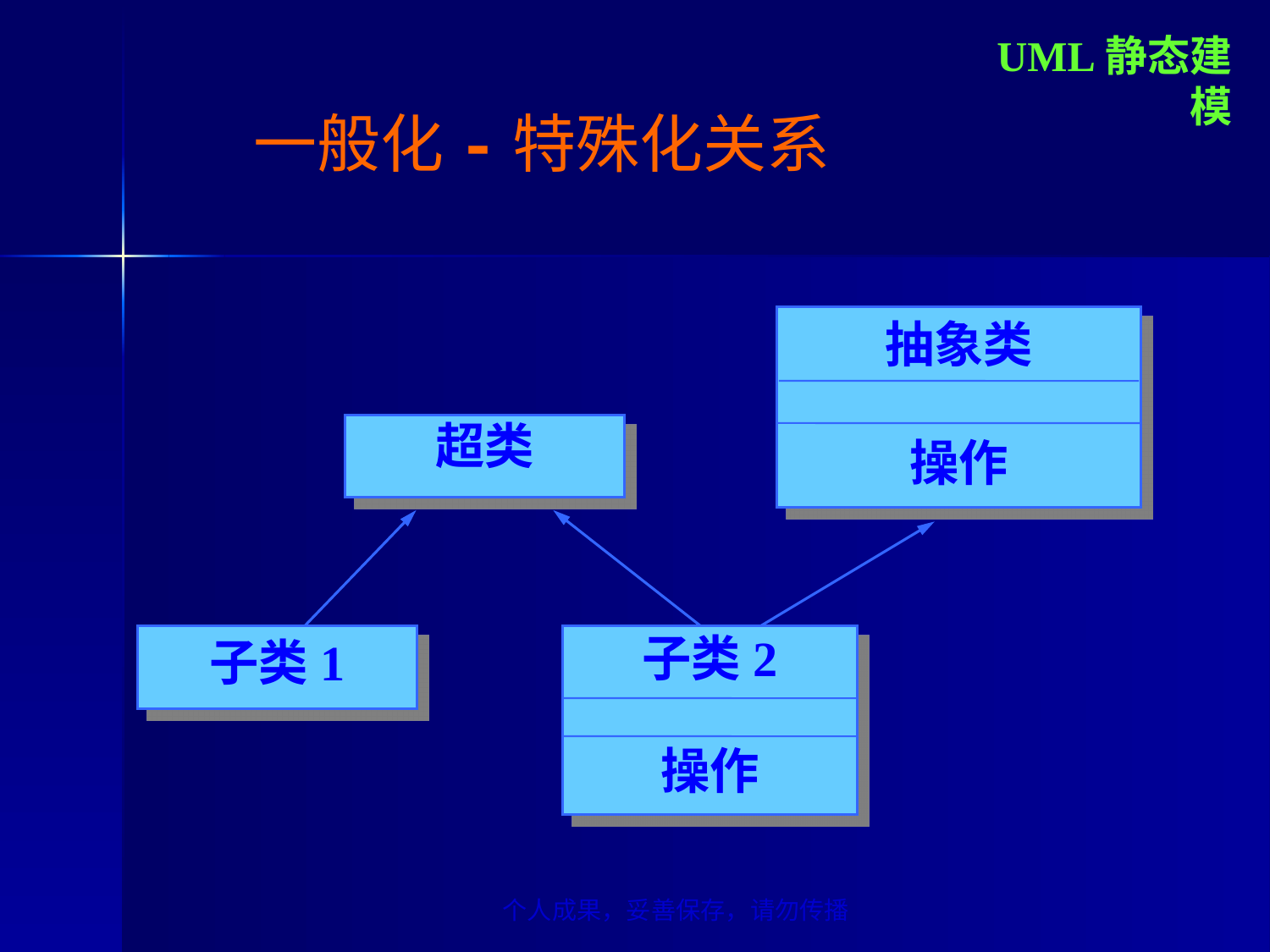

UML静态建模
# 一般化-特殊化关系
抽象类

操作

超类

子类1

子类2

操作

个人成果，妥善保存，请勿传播